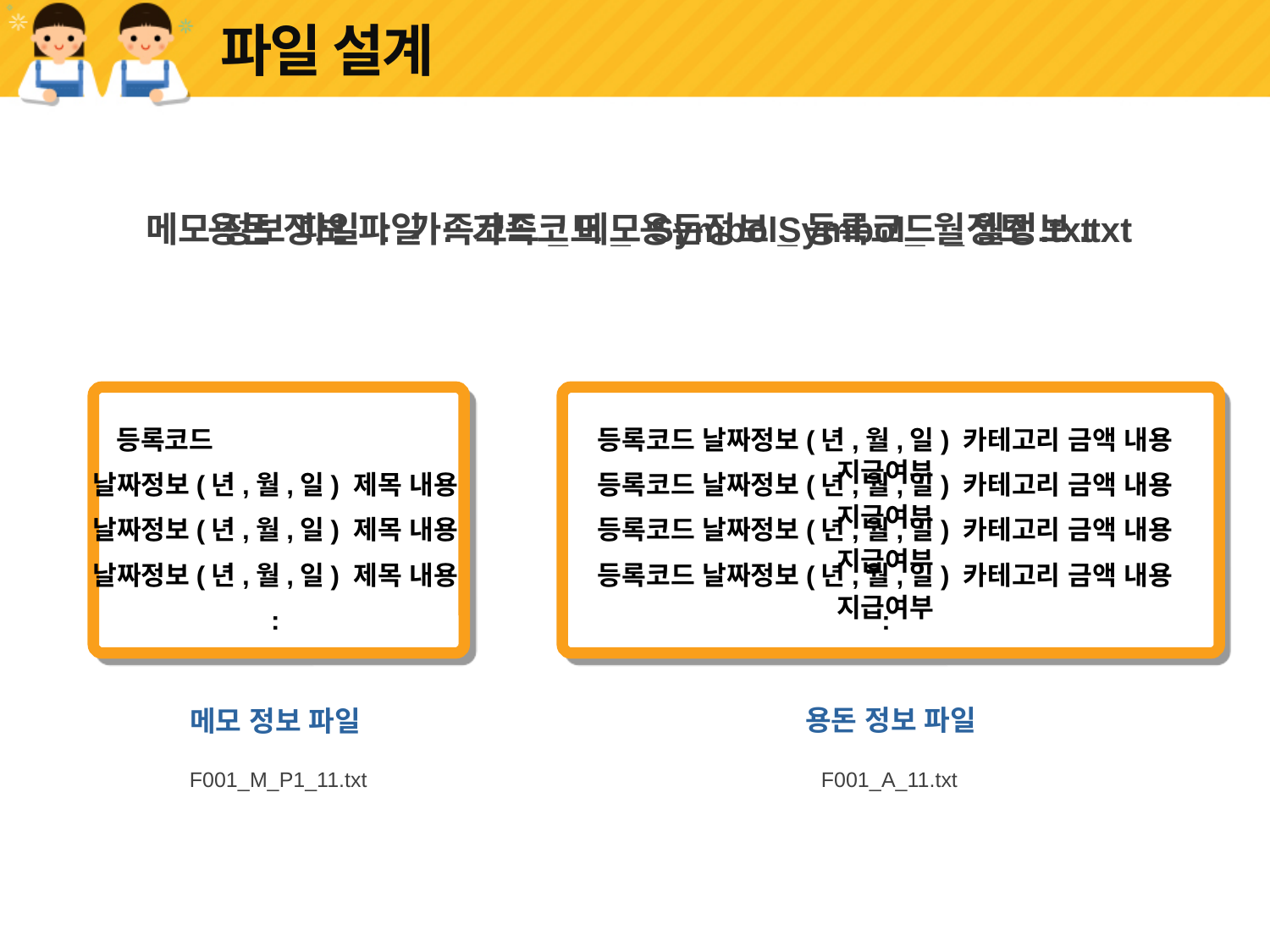

# 파일 설계
메모 정보 파일 : 가족코드_메모Symbol_등록코드_월정보.txt
용돈 정보 파일 : 가족코드_용돈정보Symbol_월정보.txt

등록코드
날짜정보(년,월,일) 제목 내용
날짜정보(년,월,일) 제목 내용
날짜정보(년,월,일) 제목 내용
:
메모 정보 파일
F001_M_P1_11.txt

등록코드 날짜정보(년,월,일) 카테고리 금액 내용 지급여부
등록코드 날짜정보(년,월,일) 카테고리 금액 내용 지급여부
등록코드 날짜정보(년,월,일) 카테고리 금액 내용 지급여부
등록코드 날짜정보(년,월,일) 카테고리 금액 내용 지급여부
:
용돈 정보 파일
F001_A_11.txt